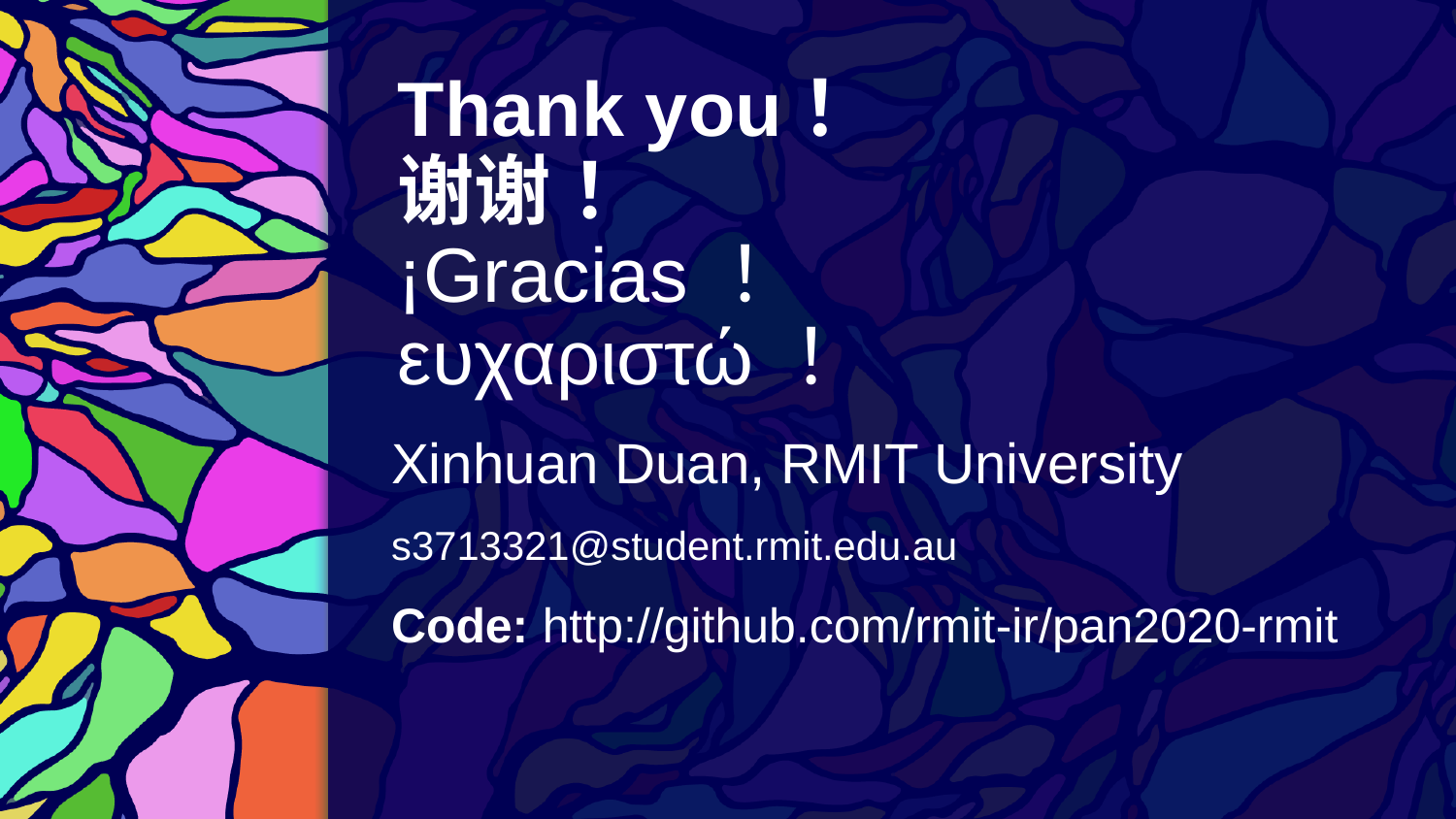

# Thank you！ 谢谢！ ¡Gracias！ ευχαριστώ！
Xinhuan Duan, RMIT University
s3713321@student.rmit.edu.au
Code: http://github.com/rmit-ir/pan2020-rmit